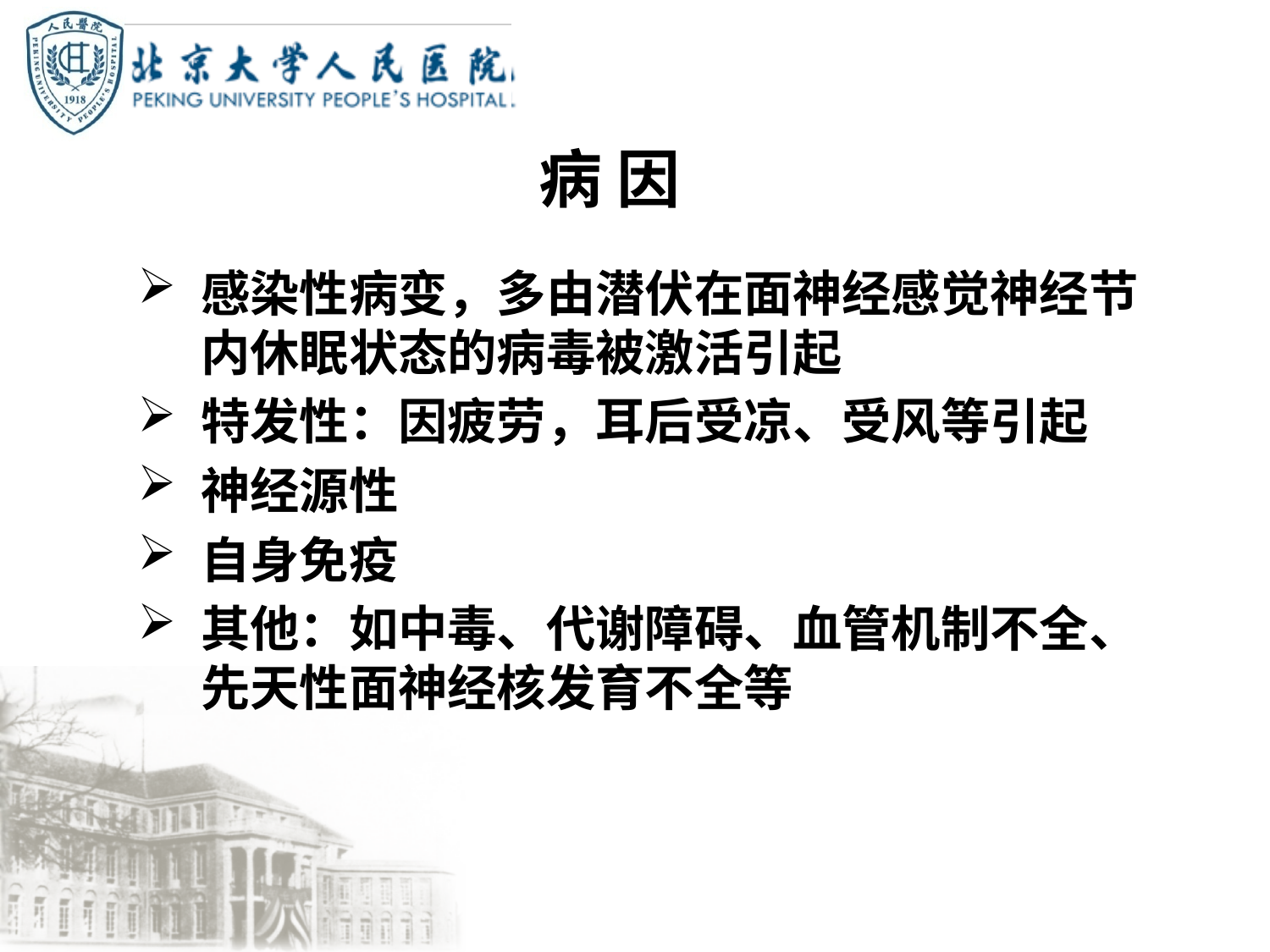

# 病 因
感染性病变，多由潜伏在面神经感觉神经节内休眠状态的病毒被激活引起
特发性：因疲劳，耳后受凉、受风等引起
神经源性
自身免疫
其他：如中毒、代谢障碍、血管机制不全、先天性面神经核发育不全等